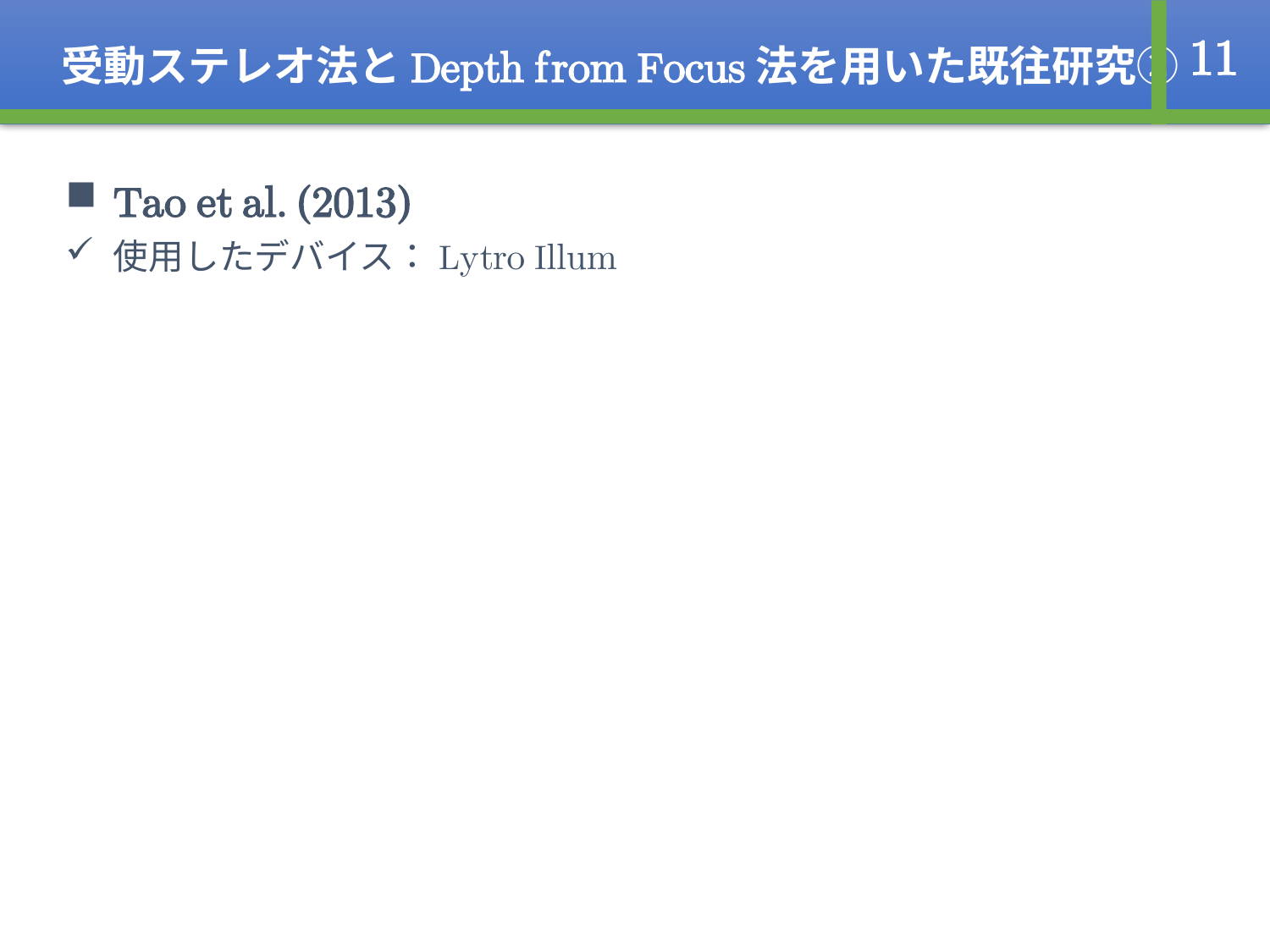

受動ステレオ法とDepth from Focus法を用いた既往研究②
11

Tao et al. (2013)
使用したデバイス：Lytro Illum